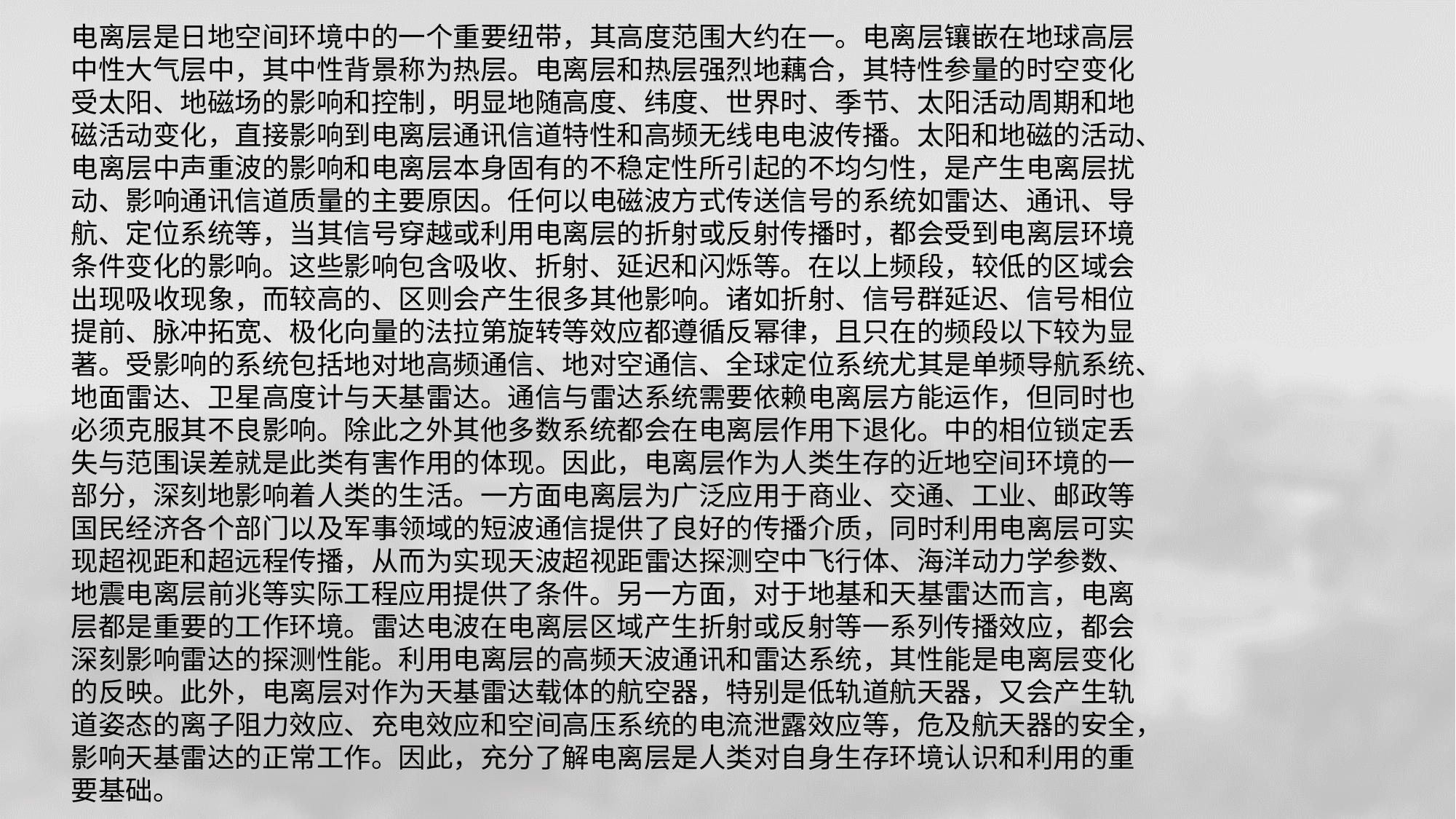

电离层是日地空间环境中的一个重要纽带，其高度范围大约在一。电离层镶嵌在地球高层中性大气层中，其中性背景称为热层。电离层和热层强烈地藕合，其特性参量的时空变化受太阳、地磁场的影响和控制，明显地随高度、纬度、世界时、季节、太阳活动周期和地磁活动变化，直接影响到电离层通讯信道特性和高频无线电电波传播。太阳和地磁的活动、电离层中声重波的影响和电离层本身固有的不稳定性所引起的不均匀性，是产生电离层扰动、影响通讯信道质量的主要原因。任何以电磁波方式传送信号的系统如雷达、通讯、导航、定位系统等，当其信号穿越或利用电离层的折射或反射传播时，都会受到电离层环境条件变化的影响。这些影响包含吸收、折射、延迟和闪烁等。在以上频段，较低的区域会出现吸收现象，而较高的、区则会产生很多其他影响。诸如折射、信号群延迟、信号相位提前、脉冲拓宽、极化向量的法拉第旋转等效应都遵循反幂律，且只在的频段以下较为显著。受影响的系统包括地对地高频通信、地对空通信、全球定位系统尤其是单频导航系统、地面雷达、卫星高度计与天基雷达。通信与雷达系统需要依赖电离层方能运作，但同时也必须克服其不良影响。除此之外其他多数系统都会在电离层作用下退化。中的相位锁定丢失与范围误差就是此类有害作用的体现。因此，电离层作为人类生存的近地空间环境的一部分，深刻地影响着人类的生活。一方面电离层为广泛应用于商业、交通、工业、邮政等国民经济各个部门以及军事领域的短波通信提供了良好的传播介质，同时利用电离层可实现超视距和超远程传播，从而为实现天波超视距雷达探测空中飞行体、海洋动力学参数、地震电离层前兆等实际工程应用提供了条件。另一方面，对于地基和天基雷达而言，电离层都是重要的工作环境。雷达电波在电离层区域产生折射或反射等一系列传播效应，都会深刻影响雷达的探测性能。利用电离层的高频天波通讯和雷达系统，其性能是电离层变化的反映。此外，电离层对作为天基雷达载体的航空器，特别是低轨道航天器，又会产生轨道姿态的离子阻力效应、充电效应和空间高压系统的电流泄露效应等，危及航天器的安全，影响天基雷达的正常工作。因此，充分了解电离层是人类对自身生存环境认识和利用的重要基础。